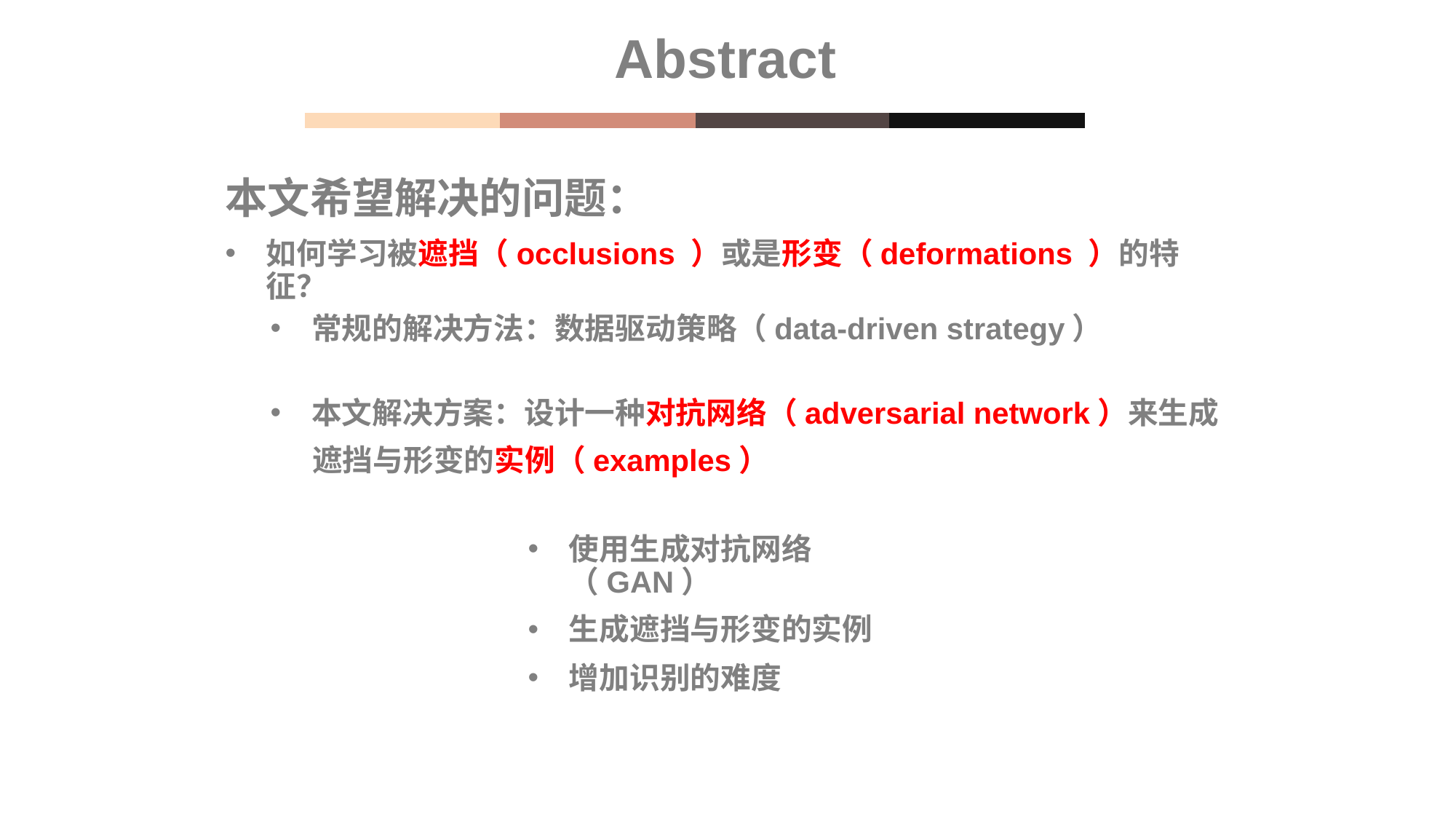

Abstract
本文希望解决的问题：
如何学习被遮挡（occlusions ）或是形变（deformations ）的特征？
常规的解决方法：数据驱动策略（data-driven strategy）
本文解决方案：设计一种对抗网络（adversarial network）来生成
     遮挡与形变的实例（examples）

使用生成对抗网络（GAN）
生成遮挡与形变的实例
增加识别的难度